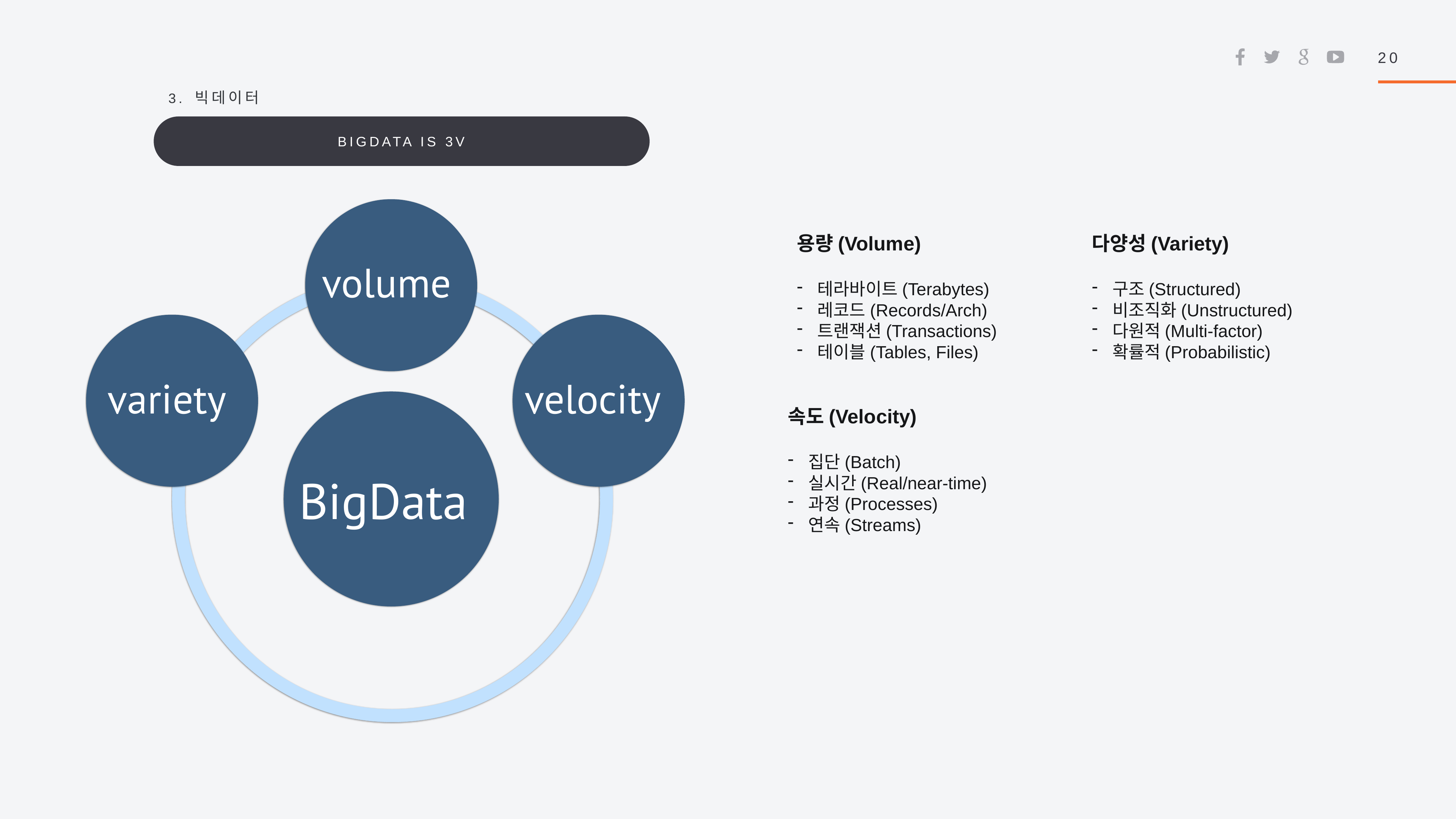

20
3. 빅데이터

Bigdata is 3v

다양성(Variety)

구조(Structured)
비조직화(Unstructured)
다원적(Multi-factor)
확률적(Probabilistic)
용량(Volume)

테라바이트(Terabytes)
레코드(Records/Arch)
트랜잭션(Transactions)
테이블(Tables, Files)
   volume

    variety
  velocity

          BigData
속도(Velocity)

집단(Batch)
실시간(Real/near-time)
과정(Processes)
연속(Streams)